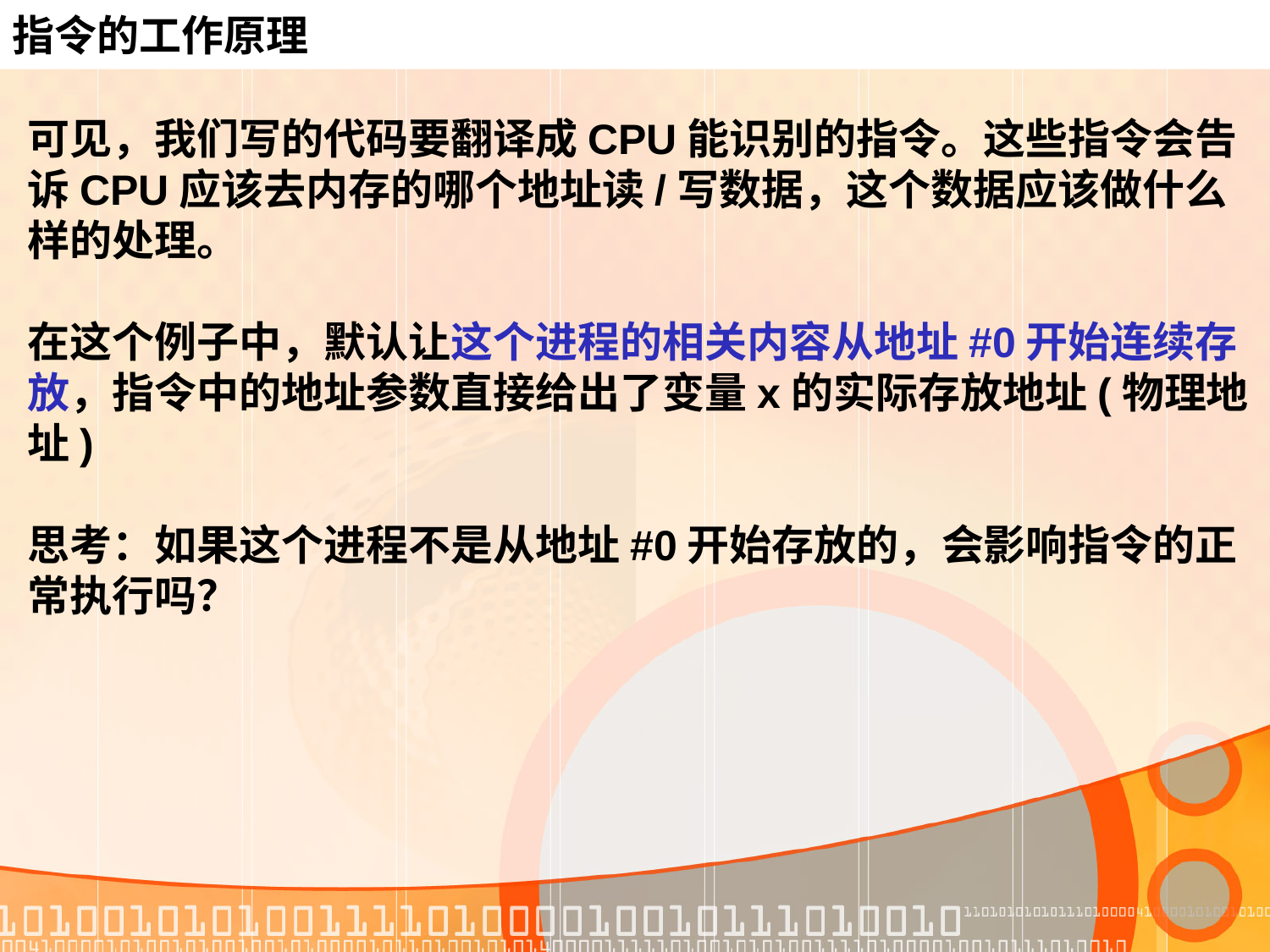

指令的工作原理
可见，我们写的代码要翻译成CPU能识别的指令。这些指令会告诉CPU应该去内存的哪个地址读/写数据，这个数据应该做什么样的处理。

在这个例子中，默认让这个进程的相关内容从地址#0开始连续存放，指令中的地址参数直接给出了变量x的实际存放地址(物理地址)

思考：如果这个进程不是从地址#0开始存放的，会影响指令的正常执行吗？